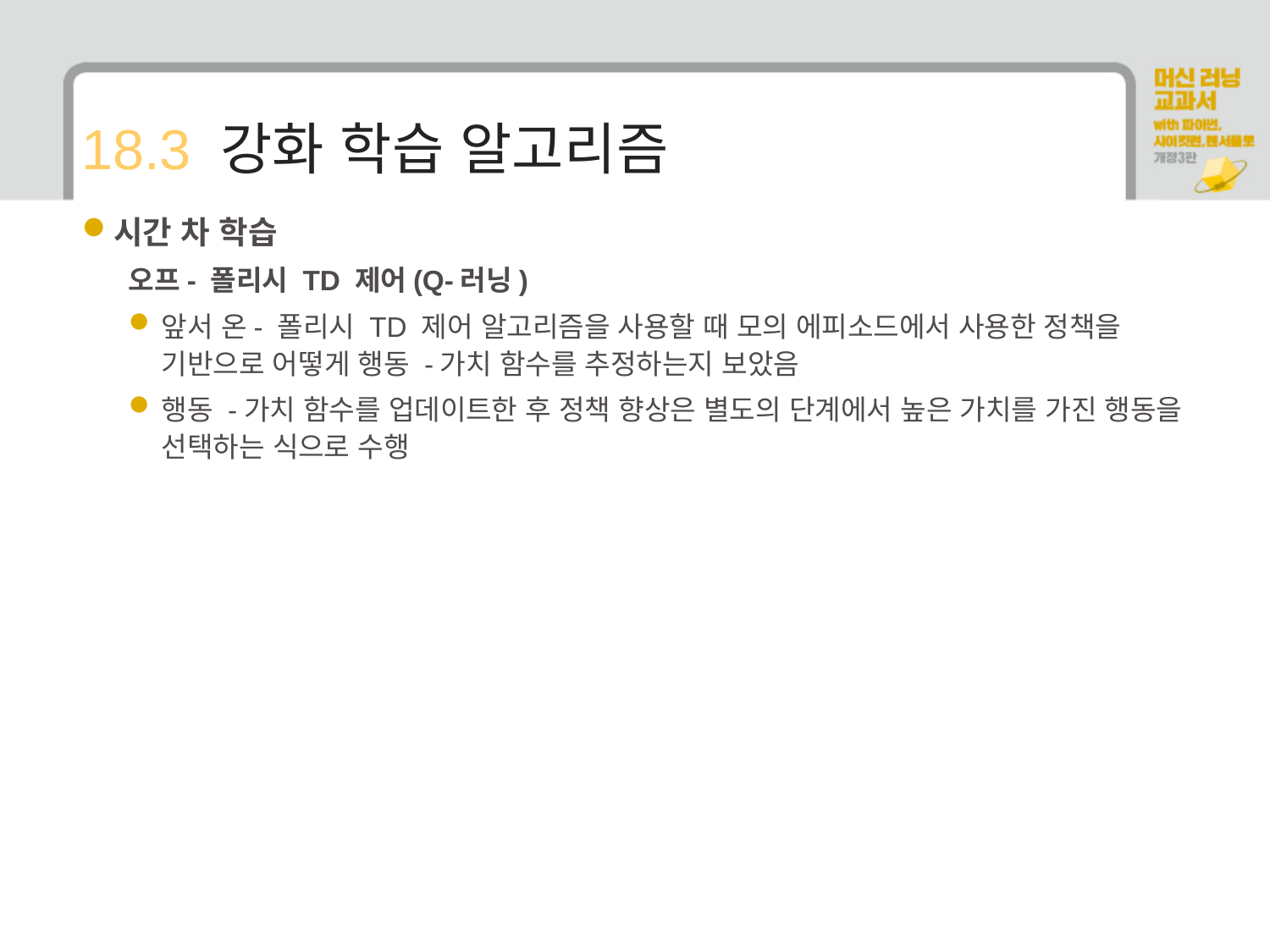

# 18.3 강화 학습 알고리즘
시간 차 학습
오프- 폴리시 TD 제어(Q-러닝)
앞서 온- 폴리시 TD 제어 알고리즘을 사용할 때 모의 에피소드에서 사용한 정책을 기반으로 어떻게 행동 -가치 함수를 추정하는지 보았음
행동 -가치 함수를 업데이트한 후 정책 향상은 별도의 단계에서 높은 가치를 가진 행동을 선택하는 식으로 수행